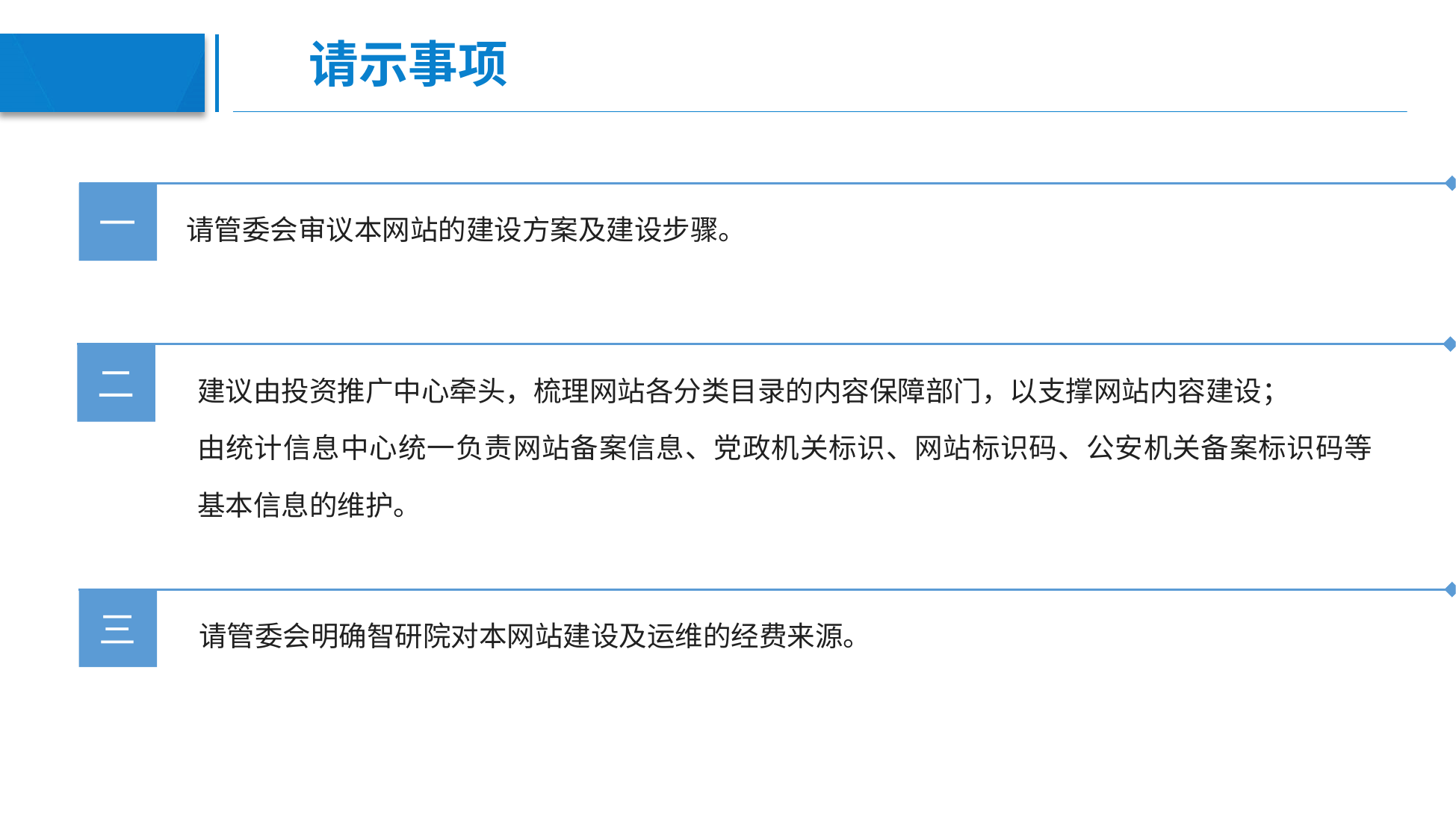

# 请示事项
一
请管委会审议本网站的建设方案及建设步骤。

二
建议由投资推广中心牵头，梳理网站各分类目录的内容保障部门，以支撑网站内容建设；
由统计信息中心统一负责网站备案信息、党政机关标识、网站标识码、公安机关备案标识码等基本信息的维护。
三
请管委会明确智研院对本网站建设及运维的经费来源。